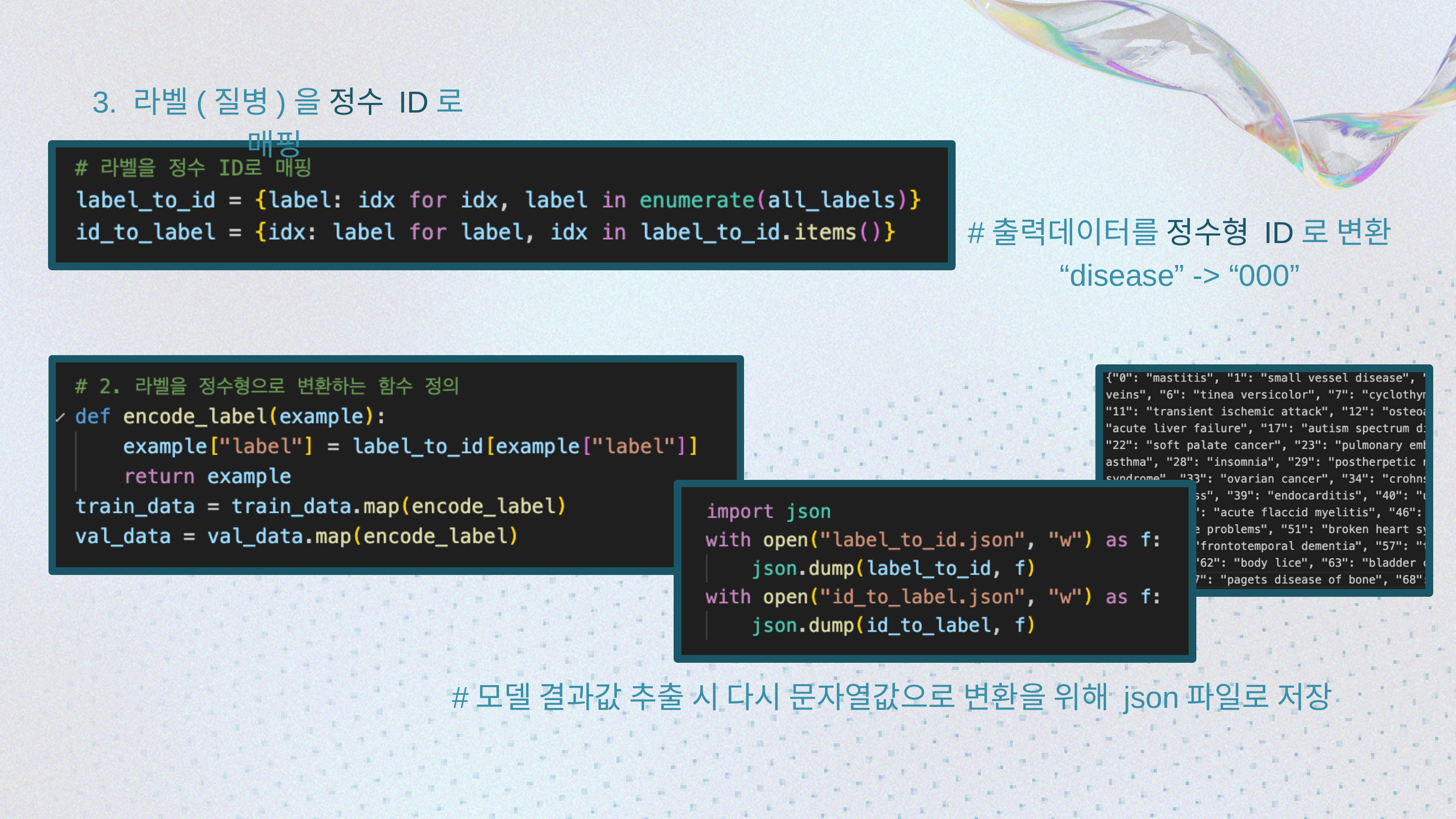

3. 라벨(질병)을 정수 ID로 매핑

#출력데이터를 정수형 ID로 변환
“disease” -> “000”

#모델 결과값 추출 시 다시 문자열값으로 변환을 위해 json파일로 저장